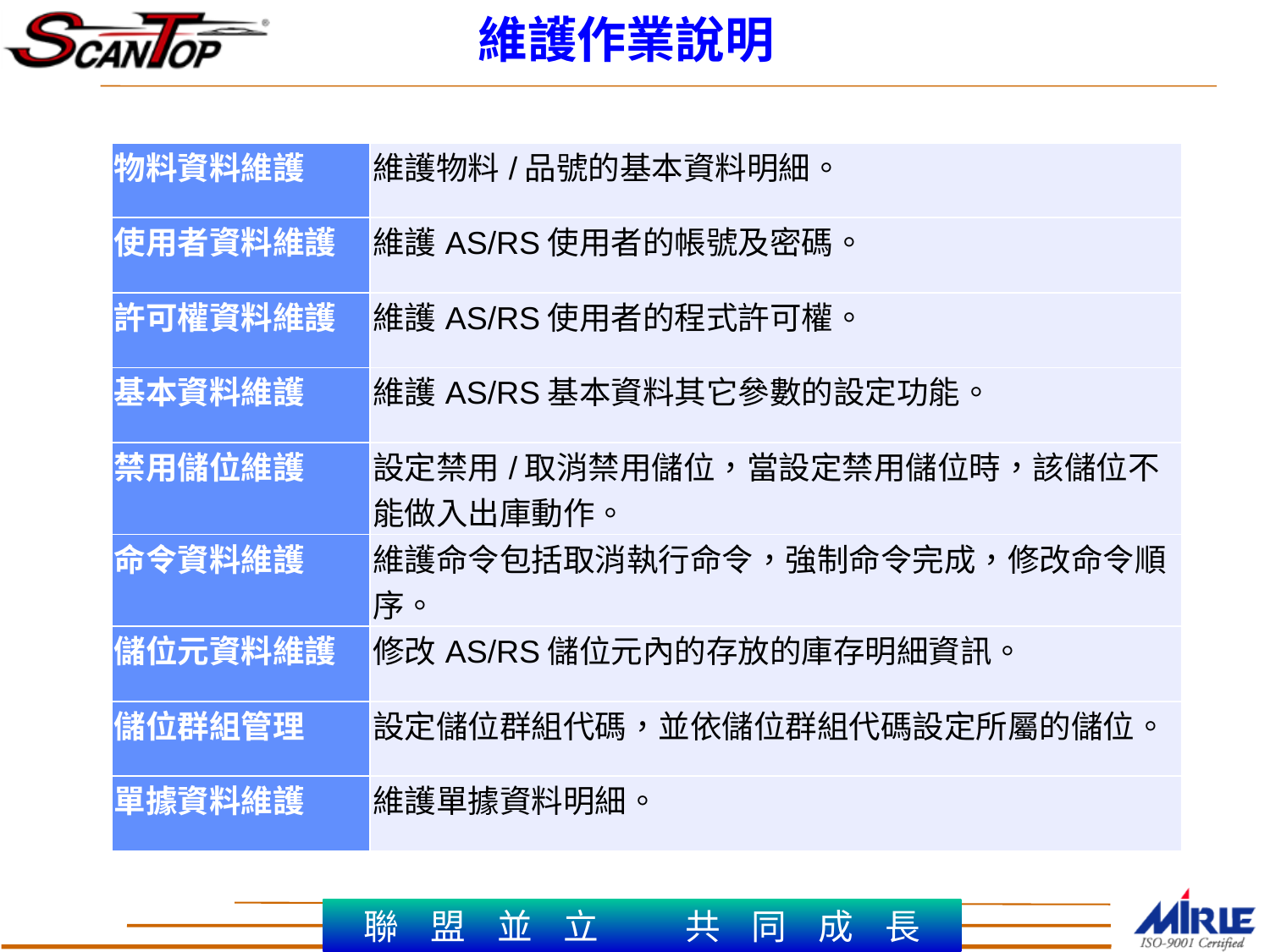

維護作業說明
| 物料資料維護 | 維護物料/品號的基本資料明細。 |
| --- | --- |
| 使用者資料維護 | 維護AS/RS使用者的帳號及密碼。 |
| 許可權資料維護 | 維護AS/RS使用者的程式許可權。 |
| 基本資料維護 | 維護AS/RS基本資料其它參數的設定功能。 |
| 禁用儲位維護 | 設定禁用/取消禁用儲位，當設定禁用儲位時，該儲位不能做入出庫動作。 |
| 命令資料維護 | 維護命令包括取消執行命令，強制命令完成，修改命令順序。 |
| 儲位元資料維護 | 修改AS/RS儲位元內的存放的庫存明細資訊。 |
| 儲位群組管理 | 設定儲位群組代碼，並依儲位群組代碼設定所屬的儲位。 |
| 單據資料維護 | 維護單據資料明細。 |